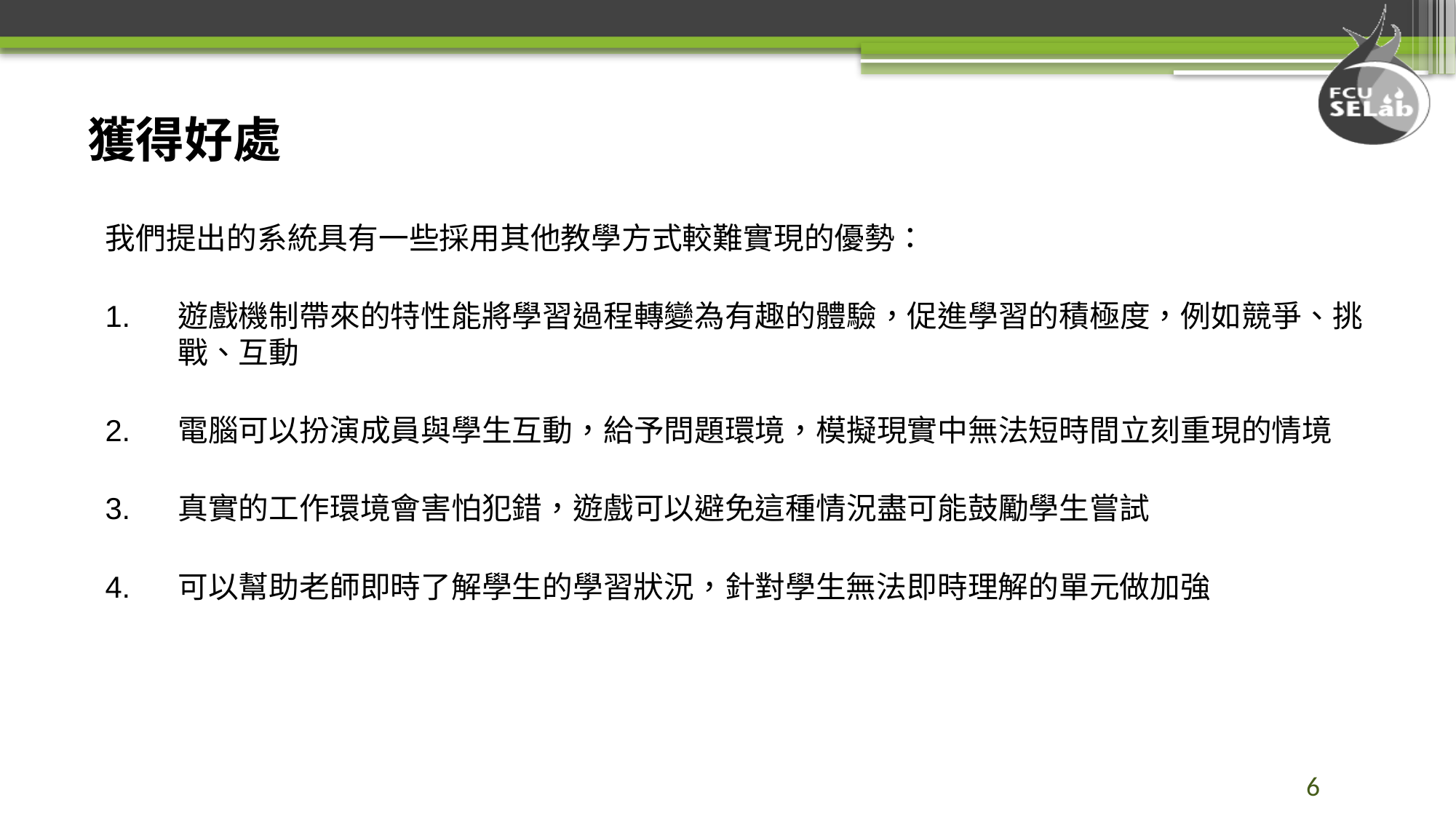

# 獲得好處
我們提出的系統具有一些採用其他教學方式較難實現的優勢：

遊戲機制帶來的特性能將學習過程轉變為有趣的體驗，促進學習的積極度，例如競爭、挑戰、互動

電腦可以扮演成員與學生互動，給予問題環境，模擬現實中無法短時間立刻重現的情境

真實的工作環境會害怕犯錯，遊戲可以避免這種情況盡可能鼓勵學生嘗試

可以幫助老師即時了解學生的學習狀況，針對學生無法即時理解的單元做加強

6